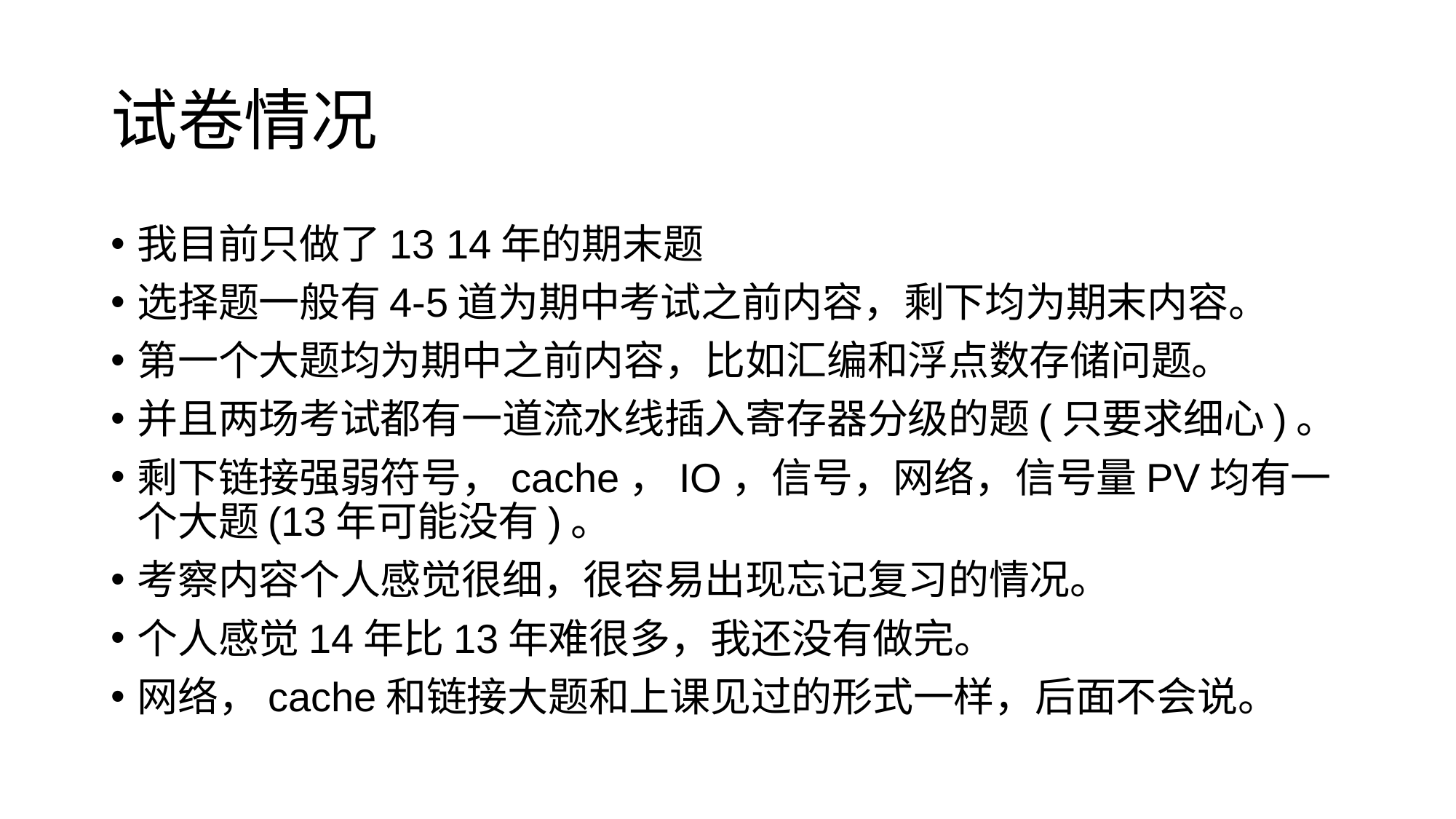

# 试卷情况
我目前只做了13 14年的期末题
选择题一般有4-5道为期中考试之前内容，剩下均为期末内容。
第一个大题均为期中之前内容，比如汇编和浮点数存储问题。
并且两场考试都有一道流水线插入寄存器分级的题(只要求细心)。
剩下链接强弱符号，cache，IO，信号，网络，信号量PV均有一个大题(13年可能没有)。
考察内容个人感觉很细，很容易出现忘记复习的情况。
个人感觉14年比13年难很多，我还没有做完。
网络，cache和链接大题和上课见过的形式一样，后面不会说。